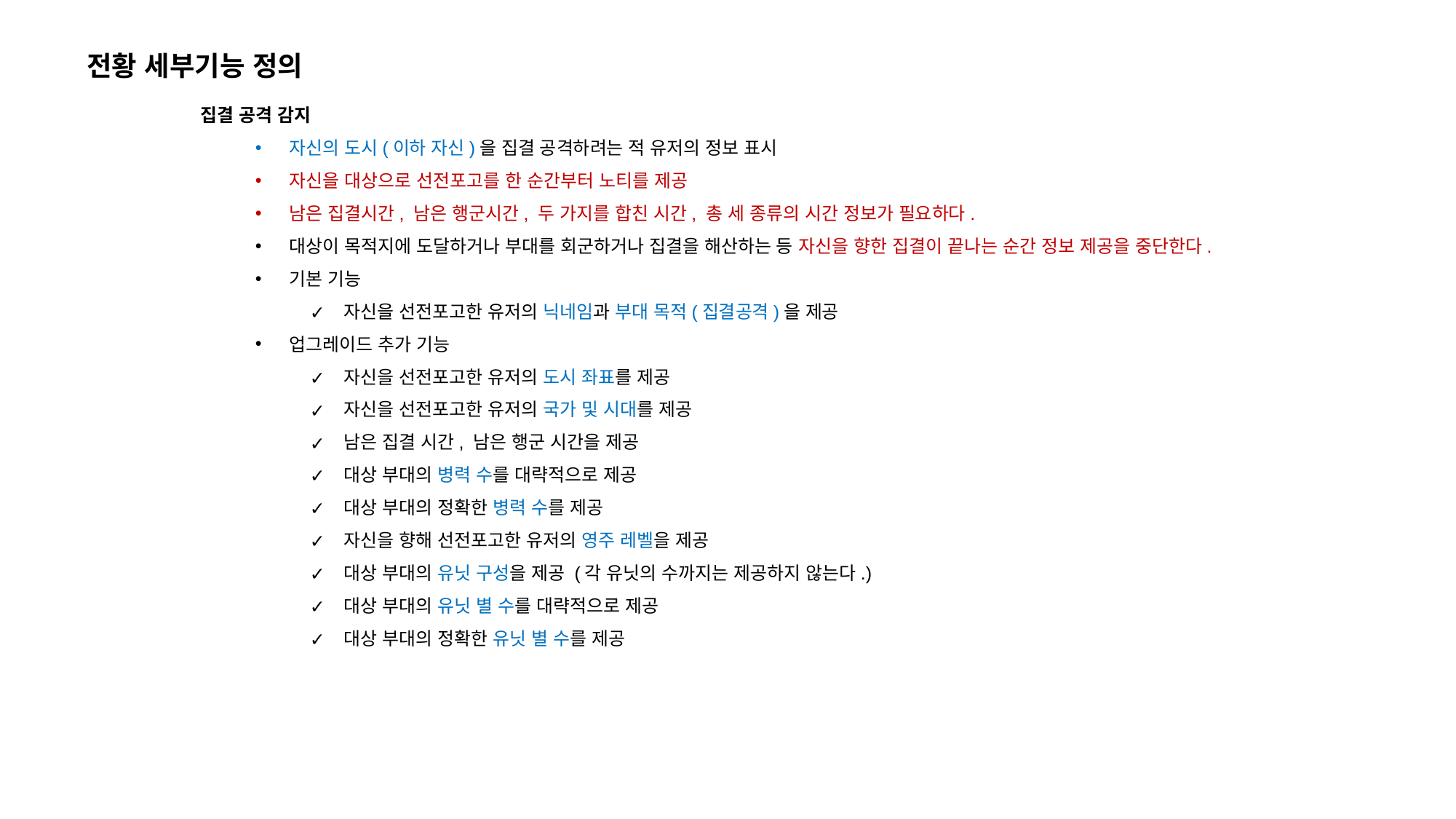

전황 세부기능 정의
집결 공격 감지
자신의 도시(이하 자신)을 집결 공격하려는 적 유저의 정보 표시
자신을 대상으로 선전포고를 한 순간부터 노티를 제공
남은 집결시간, 남은 행군시간, 두 가지를 합친 시간, 총 세 종류의 시간 정보가 필요하다.
대상이 목적지에 도달하거나 부대를 회군하거나 집결을 해산하는 등 자신을 향한 집결이 끝나는 순간 정보 제공을 중단한다.
기본 기능
자신을 선전포고한 유저의 닉네임과 부대 목적(집결공격)을 제공
업그레이드 추가 기능
자신을 선전포고한 유저의 도시 좌표를 제공
자신을 선전포고한 유저의 국가 및 시대를 제공
남은 집결 시간, 남은 행군 시간을 제공
대상 부대의 병력 수를 대략적으로 제공
대상 부대의 정확한 병력 수를 제공
자신을 향해 선전포고한 유저의 영주 레벨을 제공
대상 부대의 유닛 구성을 제공 (각 유닛의 수까지는 제공하지 않는다.)
대상 부대의 유닛 별 수를 대략적으로 제공
대상 부대의 정확한 유닛 별 수를 제공